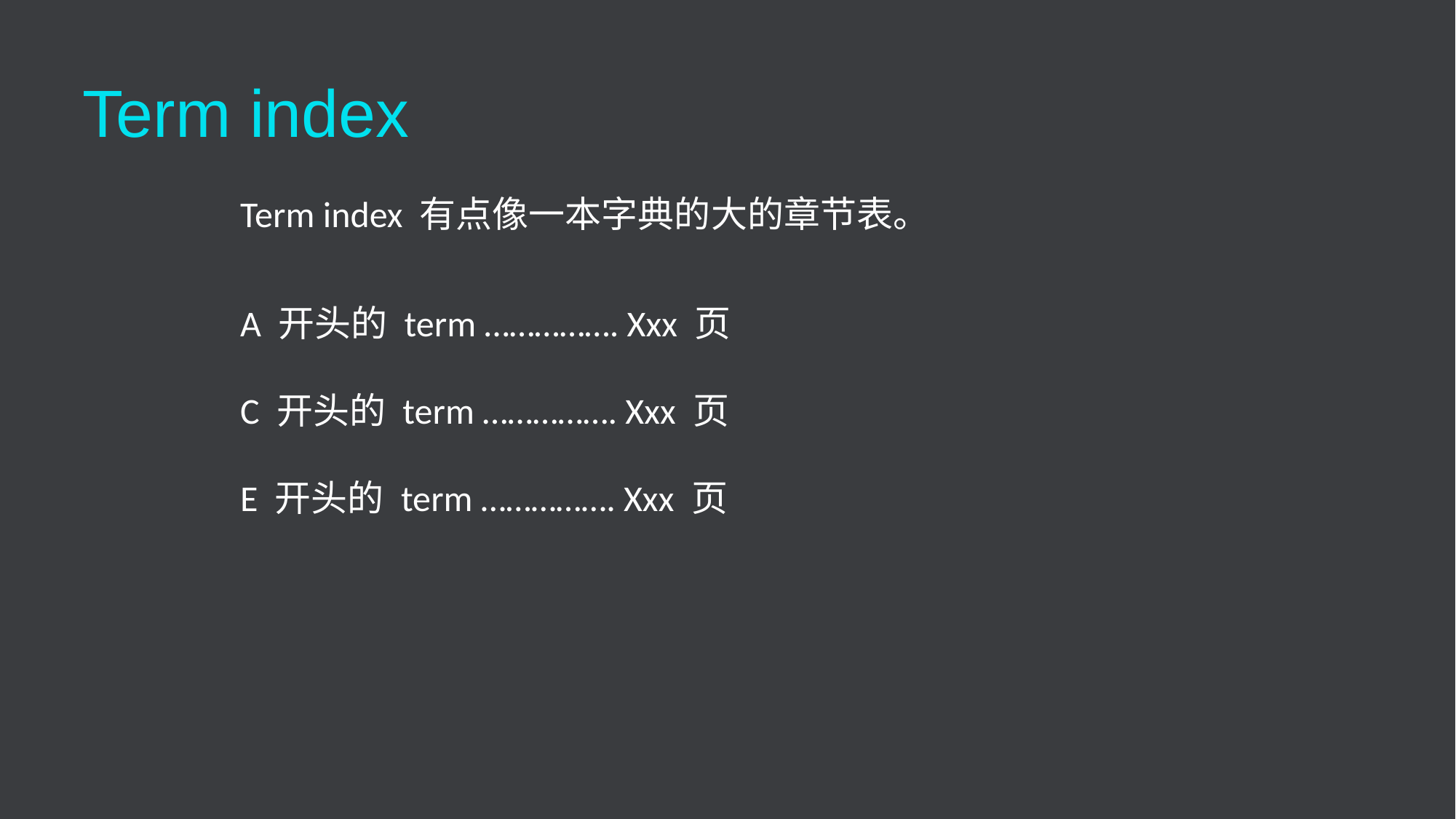

# Term index
Term index 有点像一本字典的大的章节表。

A 开头的 term ……………. Xxx 页

C 开头的 term ……………. Xxx 页

E 开头的 term ……………. Xxx 页